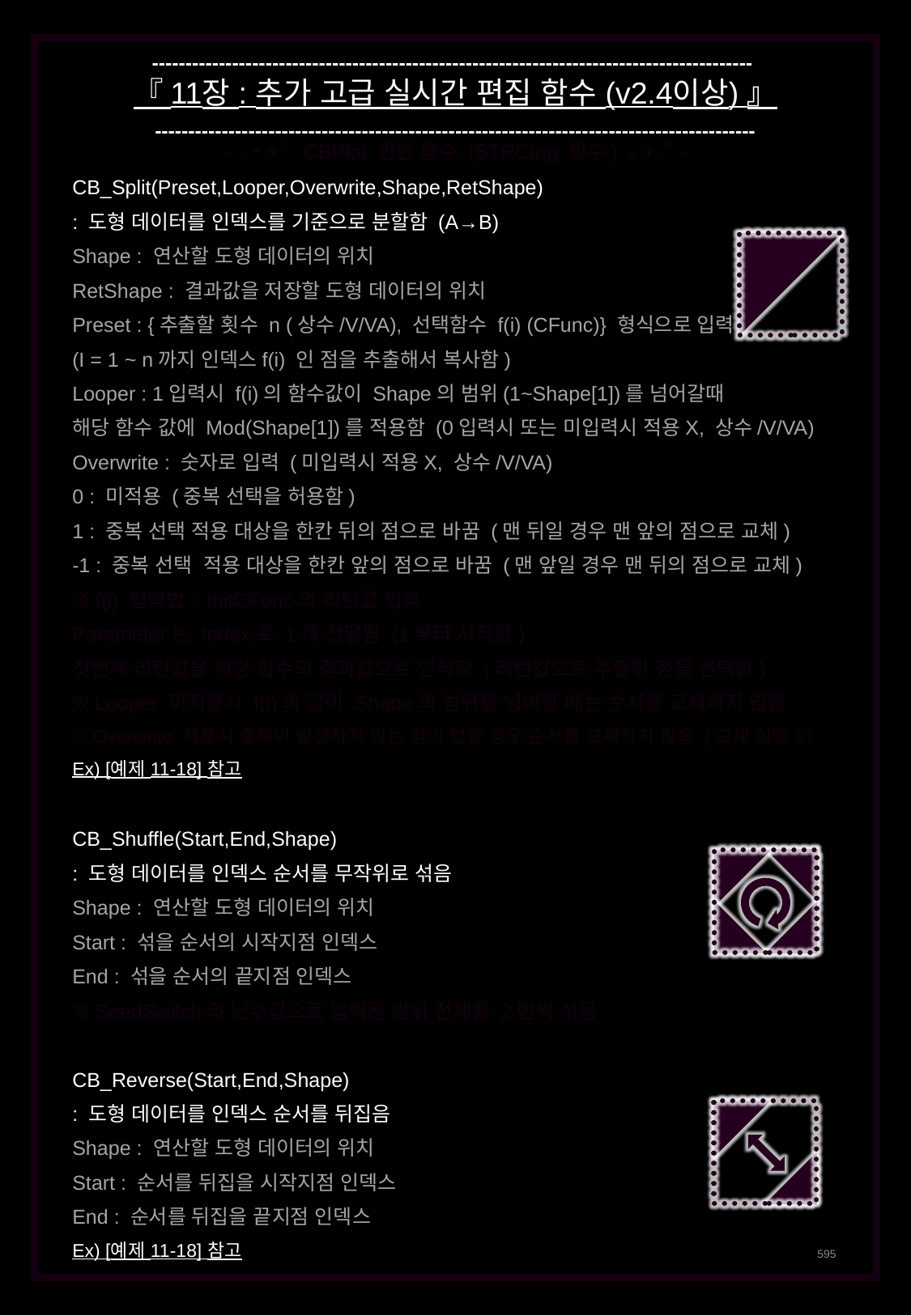

------------------------------------------------------------------------------------------
『 11장 : 추가 고급 실시간 편집 함수 (v2.4이상) 』
------------------------------------------------------------------------------------------
- ｡˙+ﾟ CBPlot 관련 함수 (STRCtrig 필수) ｡+.ﾟ-
CB_Split(Preset,Looper,Overwrite,Shape,RetShape)
: 도형 데이터를 인덱스를 기준으로 분할함 (A→B)
Shape : 연산할 도형 데이터의 위치
RetShape : 결과값을 저장할 도형 데이터의 위치
Preset : {추출할 횟수 n (상수/V/VA), 선택함수 f(i) (CFunc)} 형식으로 입력
(I = 1 ~ n까지 인덱스f(i) 인 점을 추출해서 복사함)
Looper : 1입력시 f(i)의 함수값이 Shape의 범위(1~Shape[1])를 넘어갈때
해당 함수 값에 Mod(Shape[1])를 적용함 (0입력시 또는 미입력시 적용X, 상수/V/VA)
Overwrite : 숫자로 입력 (미입력시 적용X, 상수/V/VA)
0 : 미적용 (중복 선택을 허용함)
1 : 중복 선택 적용 대상을 한칸 뒤의 점으로 바꿈 (맨 뒤일 경우 맨 앞의 점으로 교체)
-1 : 중복 선택  적용 대상을 한칸 앞의 점으로 바꿈 (맨 앞일 경우 맨 뒤의 점으로 교체)
※ f(i) 입력법 : InitCFunc의 리턴값 입력
Parameter는 Index로 1개 전달됨 (1부터 시작함)
첫번째 리턴값을 해당 함수의 결과값으로 인식함 (리턴값으로 추출할 점을 선택함)
※ Looper 미적용시 f(i)의 값이 Shape의 범위를 넘어갈 때는 순서를 교체하지 않음
※ Overwrite 적용시 중복이 발생하지 않는 점이 없을 경우 순서를 교체하지 않음 (교체 실행X)
Ex) [예제 11-18] 참고

CB_Shuffle(Start,End,Shape)
: 도형 데이터를 인덱스 순서를 무작위로 섞음
Shape : 연산할 도형 데이터의 위치
Start : 섞을 순서의 시작지점 인덱스
End : 섞을 순서의 끝지점 인덱스
※ SeedSwitch의 난수값으로 입력된 범위 전체를 2번씩 섞음

CB_Reverse(Start,End,Shape)
: 도형 데이터를 인덱스 순서를 뒤집음
Shape : 연산할 도형 데이터의 위치
Start : 순서를 뒤집을 시작지점 인덱스
End : 순서를 뒤집을 끝지점 인덱스
Ex) [예제 11-18] 참고

595